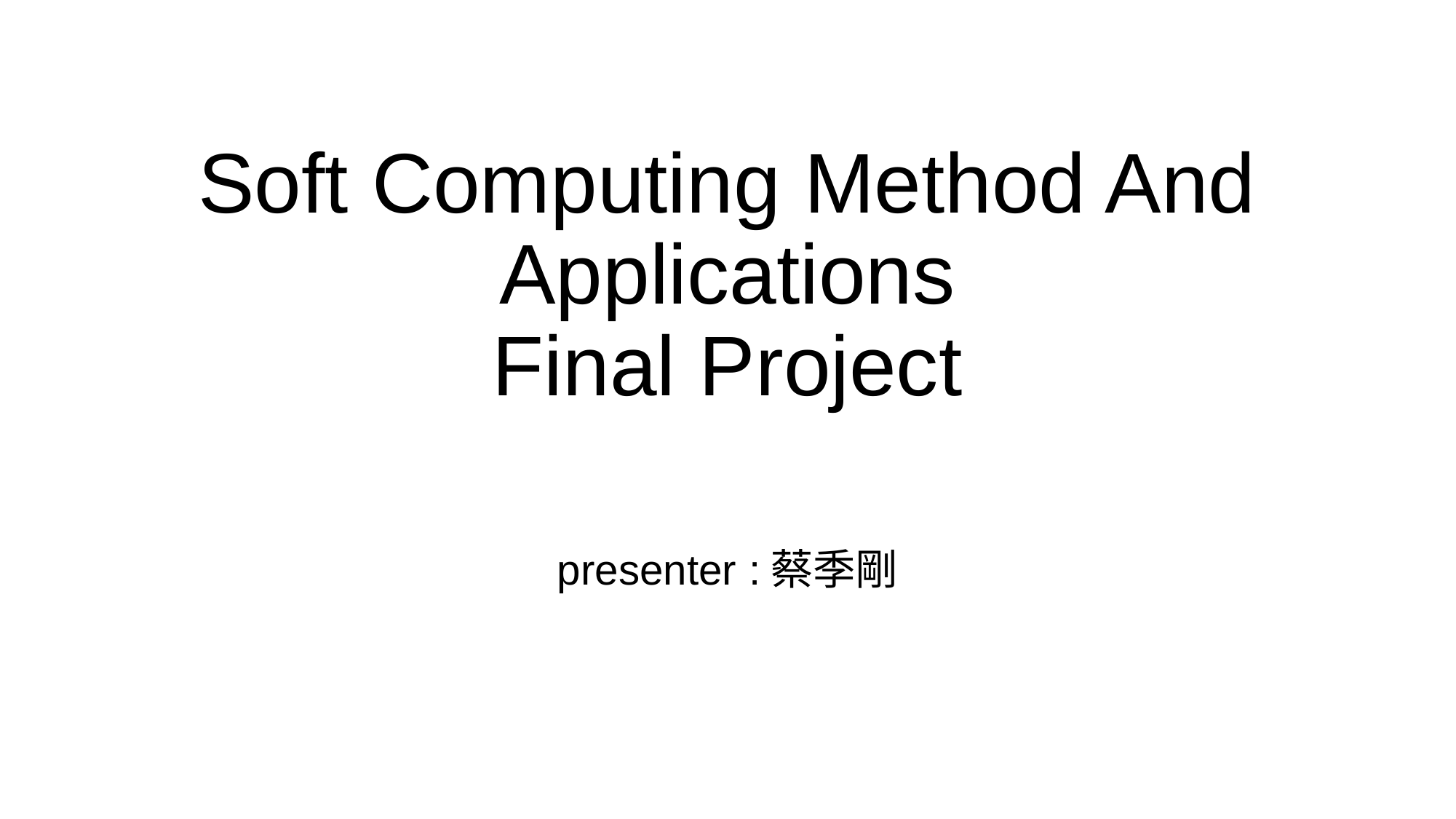

# Soft Computing Method And Applications Final Project
presenter :蔡季剛